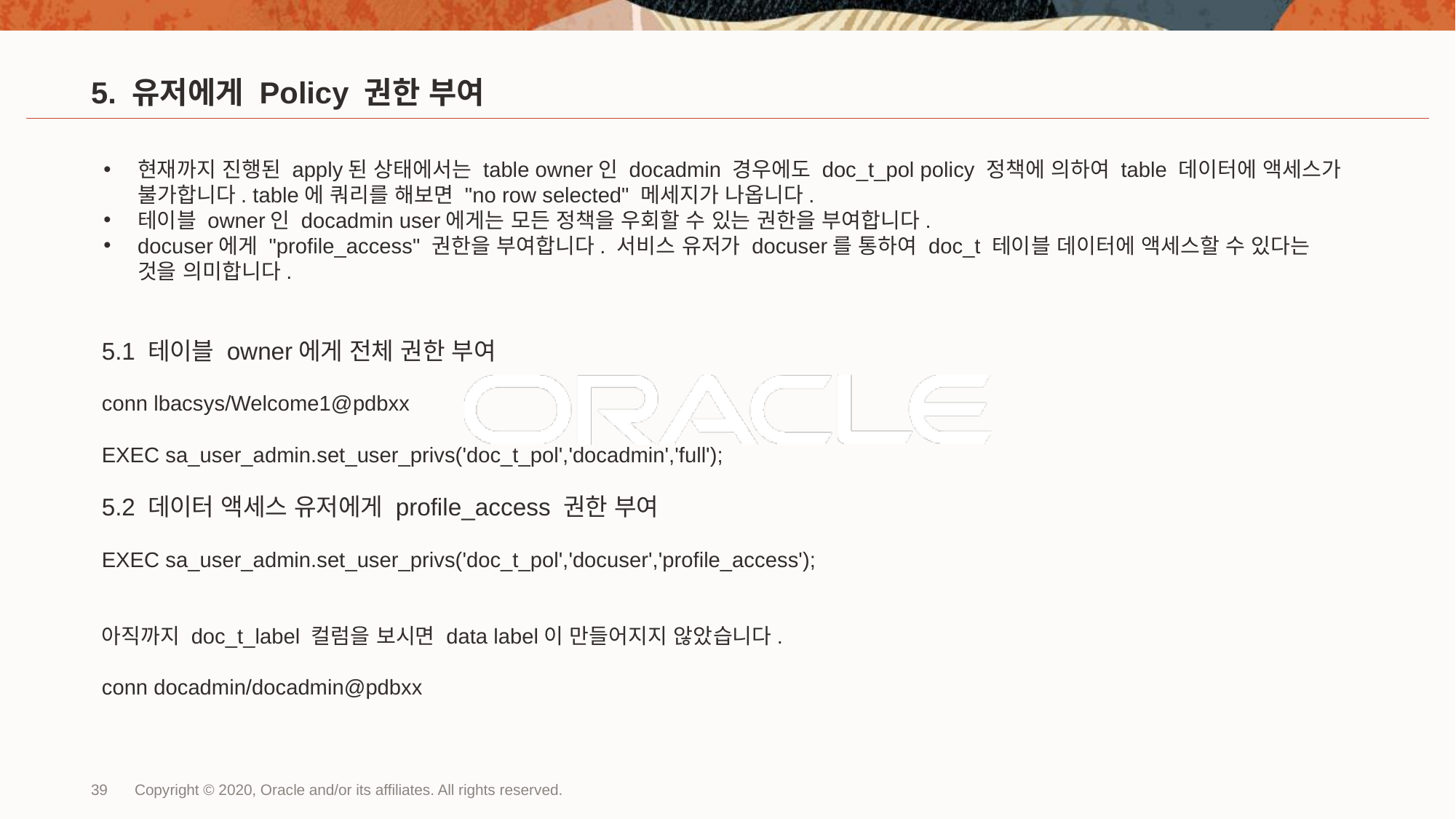

# 5. 유저에게 Policy 권한 부여
현재까지 진행된 apply된 상태에서는 table owner인 docadmin 경우에도 doc_t_pol policy 정책에 의하여 table 데이터에 액세스가 불가합니다. table에 쿼리를 해보면 "no row selected" 메세지가 나옵니다.
테이블 owner인 docadmin user에게는 모든 정책을 우회할 수 있는 권한을 부여합니다.
docuser에게 "profile_access" 권한을 부여합니다. 서비스 유저가 docuser를 통하여 doc_t 테이블 데이터에 액세스할 수 있다는 것을 의미합니다.
5.1 테이블 owner에게 전체 권한 부여

conn lbacsys/Welcome1@pdbxx

EXEC sa_user_admin.set_user_privs('doc_t_pol','docadmin','full');

5.2 데이터 액세스 유저에게 profile_access 권한 부여

EXEC sa_user_admin.set_user_privs('doc_t_pol','docuser','profile_access');

아직까지 doc_t_label 컬럼을 보시면 data label이 만들어지지 않았습니다.

conn docadmin/docadmin@pdbxx
39
Copyright © 2020, Oracle and/or its affiliates. All rights reserved.